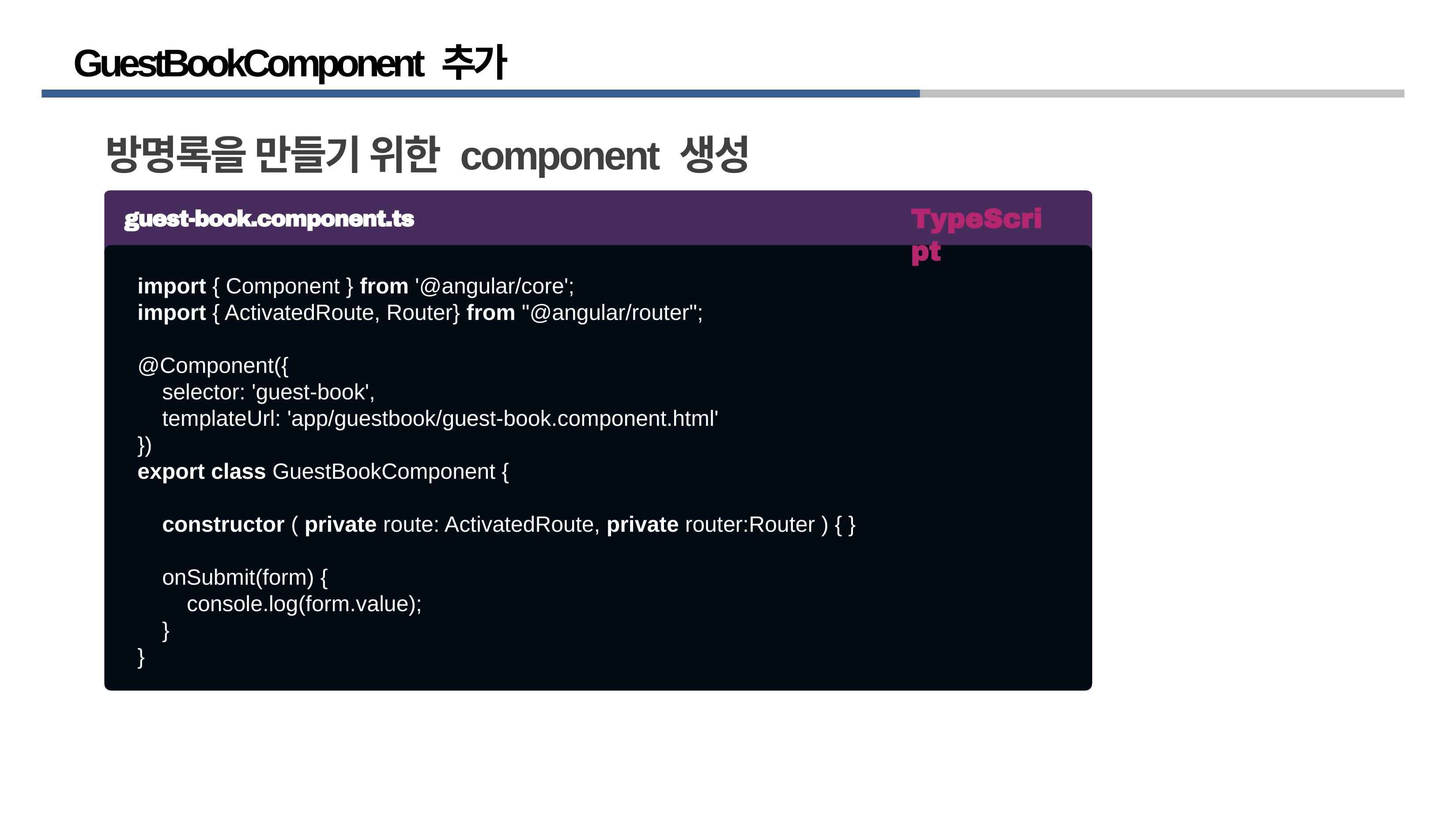

# GuestBookComponent 추가
방명록을 만들기 위한 component 생성

TypeScript
guest-book.component.ts

import { Component } from '@angular/core';
import { ActivatedRoute, Router} from "@angular/router";
@Component({
    selector: 'guest-book',
    templateUrl: 'app/guestbook/guest-book.component.html'
})
export class GuestBookComponent {
    constructor ( private route: ActivatedRoute, private router:Router ) { }
    onSubmit(form) {
        console.log(form.value);
    }
}